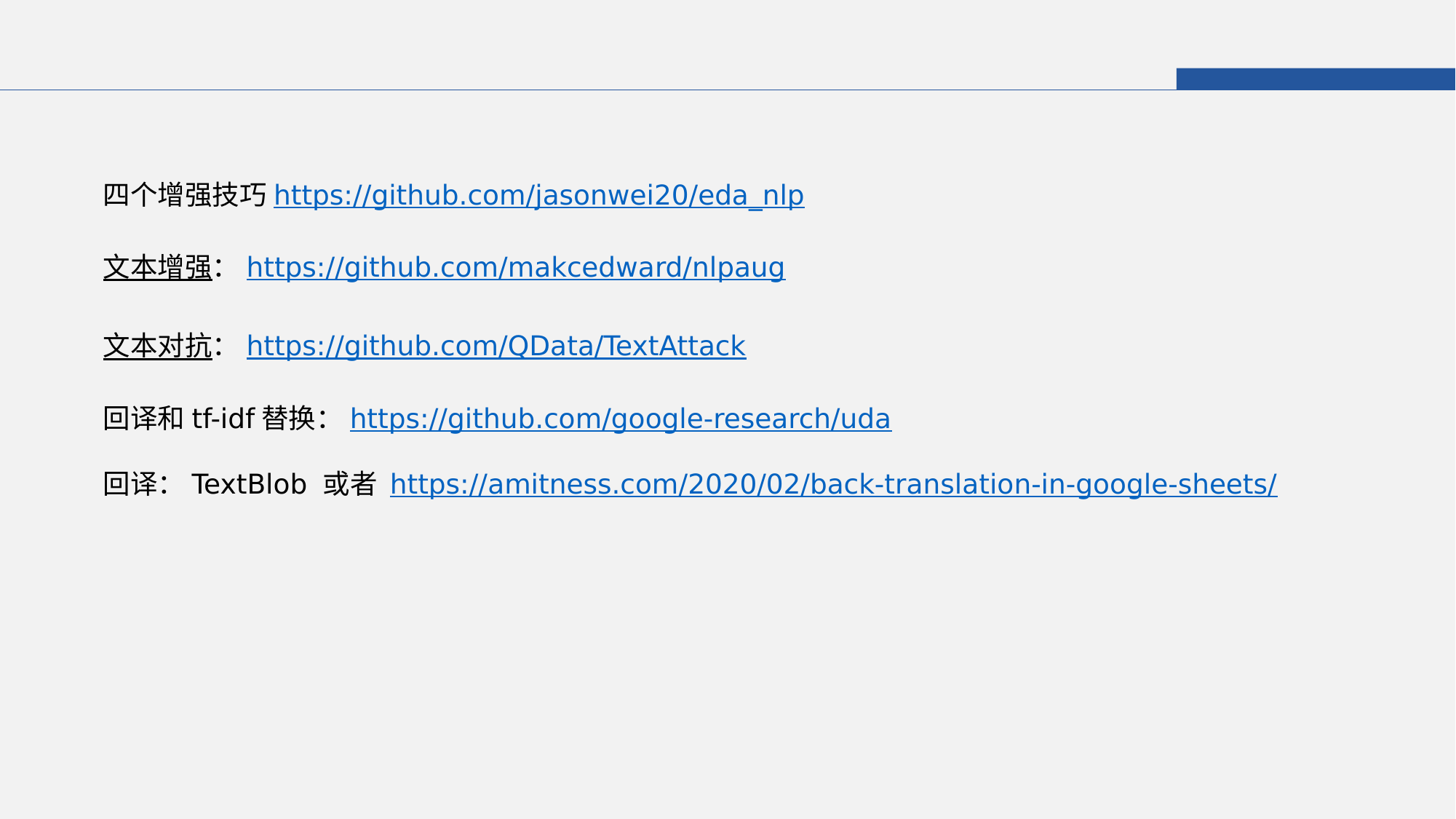

四个增强技巧https://github.com/jasonwei20/eda_nlp
文本增强：https://github.com/makcedward/nlpaug
文本对抗：https://github.com/QData/TextAttack
回译和tf-idf替换：https://github.com/google-research/uda
回译：TextBlob 或者 https://amitness.com/2020/02/back-translation-in-google-sheets/